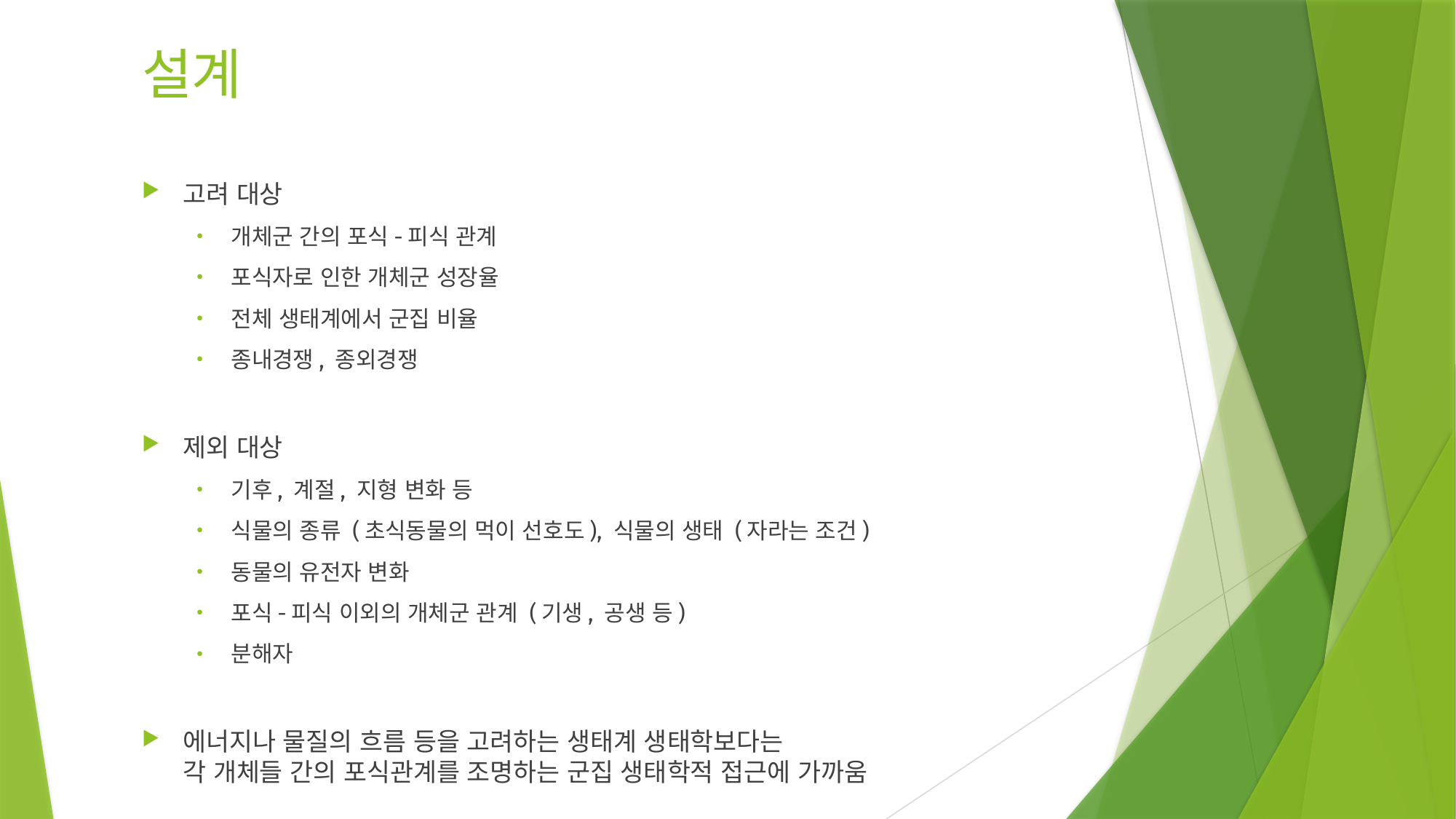

# 설계
고려 대상
개체군 간의 포식-피식 관계
포식자로 인한 개체군 성장율
전체 생태계에서 군집 비율
종내경쟁, 종외경쟁

제외 대상
기후, 계절, 지형 변화 등
식물의 종류 (초식동물의 먹이 선호도), 식물의 생태 (자라는 조건)
동물의 유전자 변화
포식-피식 이외의 개체군 관계 (기생, 공생 등)
분해자

에너지나 물질의 흐름 등을 고려하는 생태계 생태학보다는
각 개체들 간의 포식관계를 조명하는 군집 생태학적 접근에 가까움